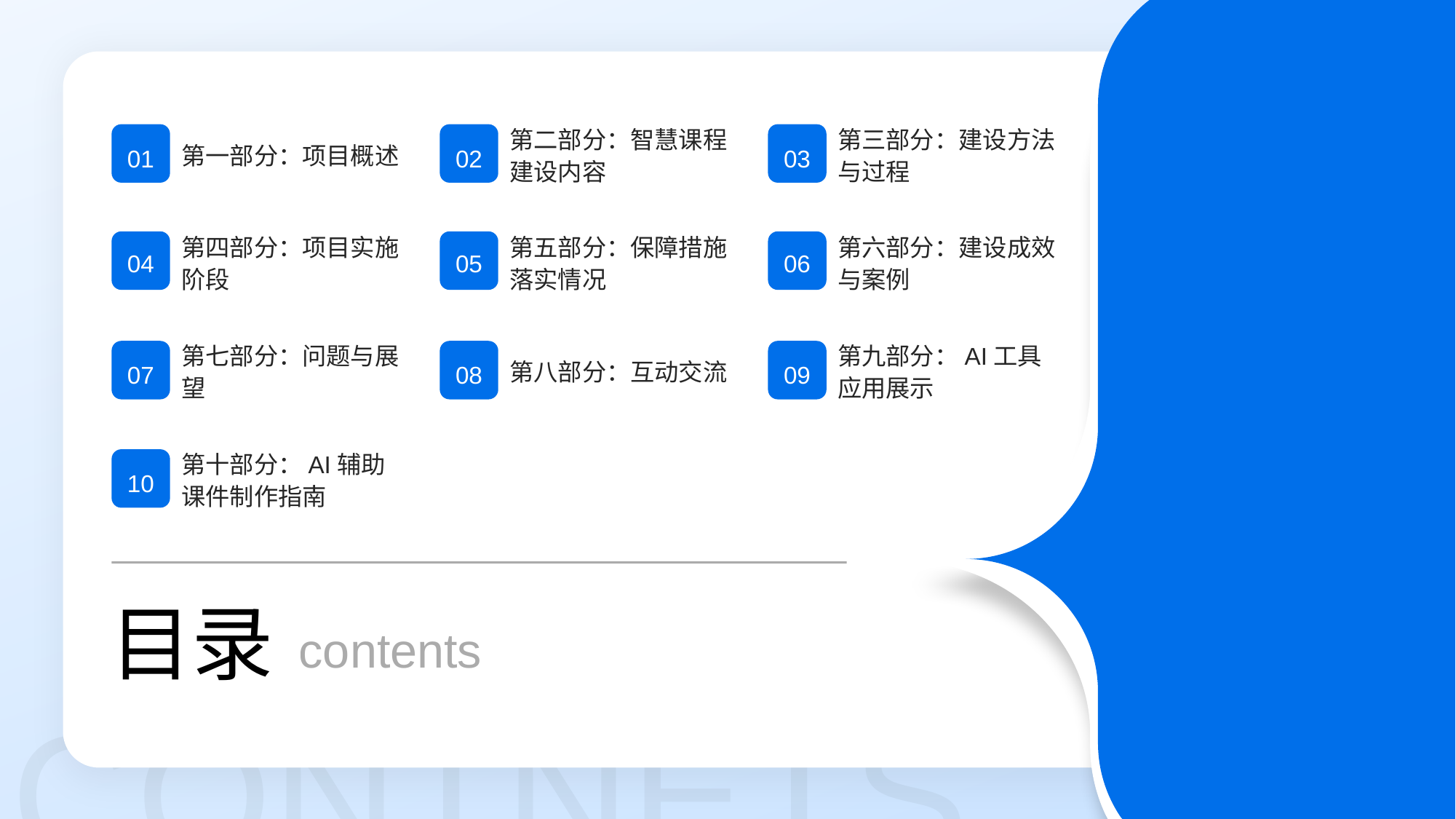

第一部分：项目概述
第二部分：智慧课程建设内容
第三部分：建设方法与过程

01
02
03
第四部分：项目实施阶段
第五部分：保障措施落实情况
第六部分：建设成效与案例

04
05
06
第七部分：问题与展望
第八部分：互动交流
第九部分：AI工具应用展示

07
08
09
第十部分：AI辅助课件制作指南

10

目录
contents
CONTNETS